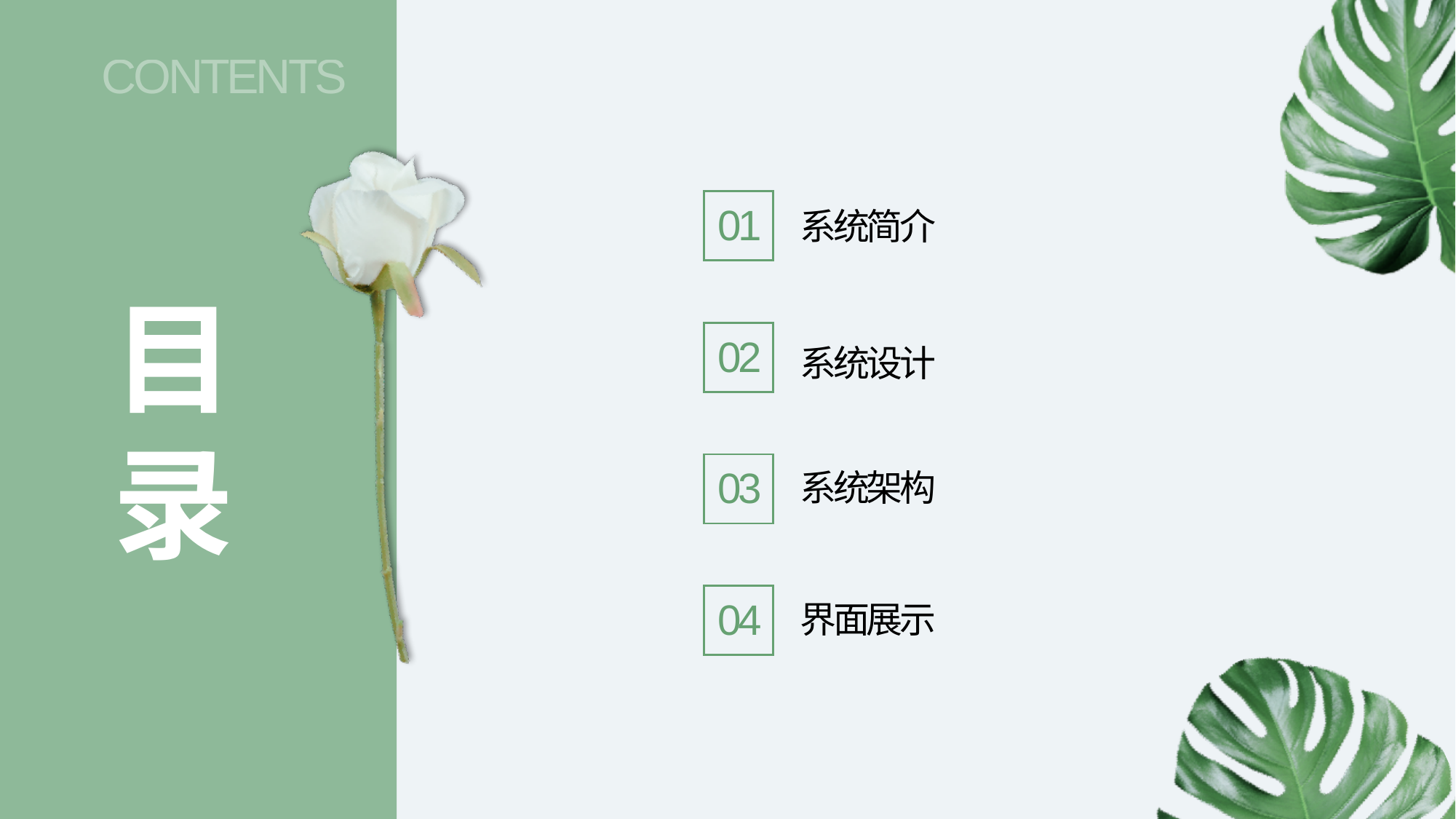

CONTENTS
01

系统简介
目录
02

系统设计
03

系统架构
04

界面展示